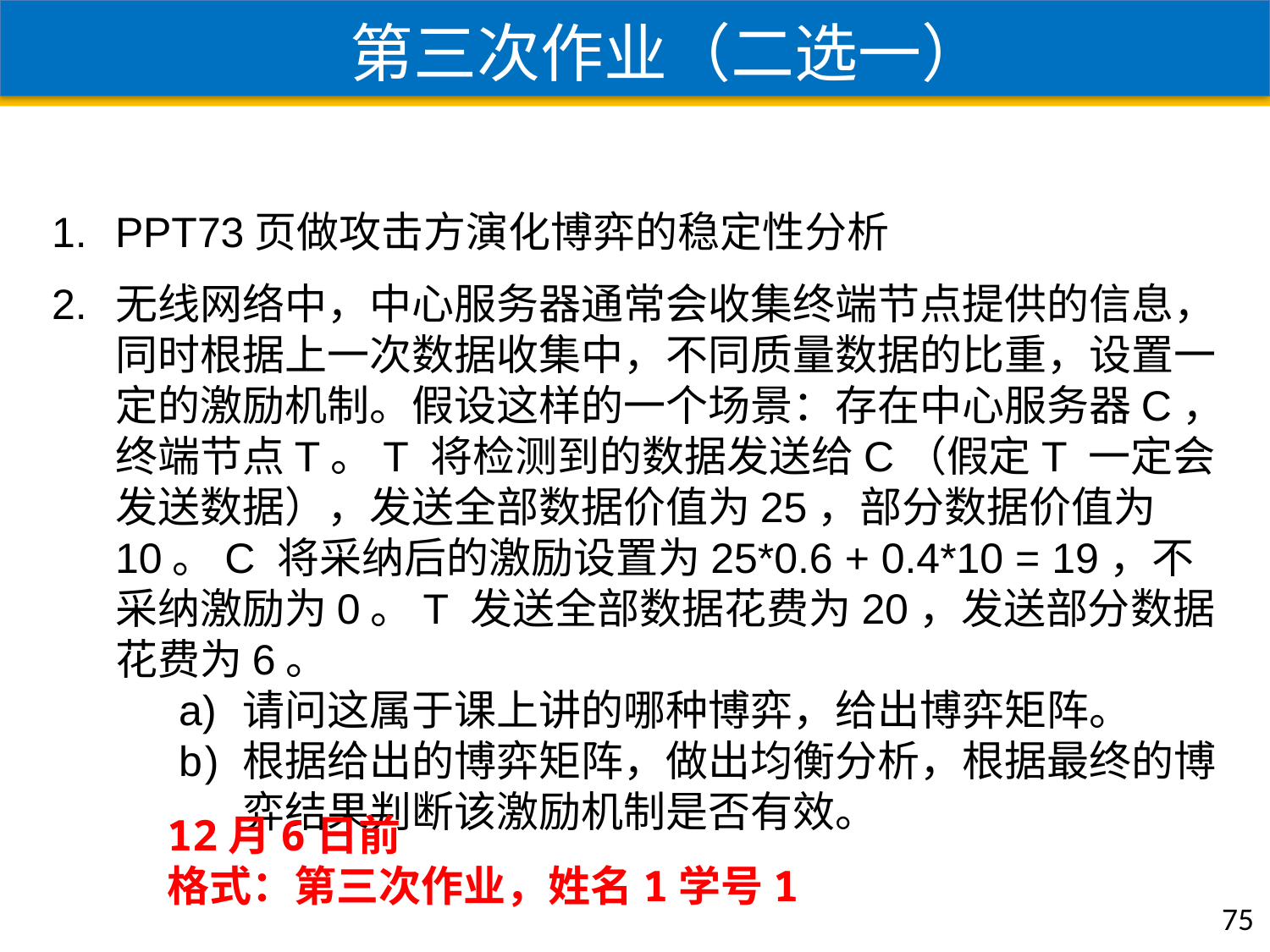

第三次作业（二选一）
PPT73页做攻击方演化博弈的稳定性分析
无线网络中，中心服务器通常会收集终端节点提供的信息，同时根据上一次数据收集中，不同质量数据的比重，设置一定的激励机制。假设这样的一个场景：存在中心服务器C，终端节点T。T 将检测到的数据发送给C（假定T 一定会发送数据），发送全部数据价值为25，部分数据价值为10。C 将采纳后的激励设置为25*0.6 + 0.4*10 = 19，不采纳激励为0。T 发送全部数据花费为20，发送部分数据花费为6。
请问这属于课上讲的哪种博弈，给出博弈矩阵。
根据给出的博弈矩阵，做出均衡分析，根据最终的博弈结果判断该激励机制是否有效。
12月6日前
格式：第三次作业，姓名1学号1
75